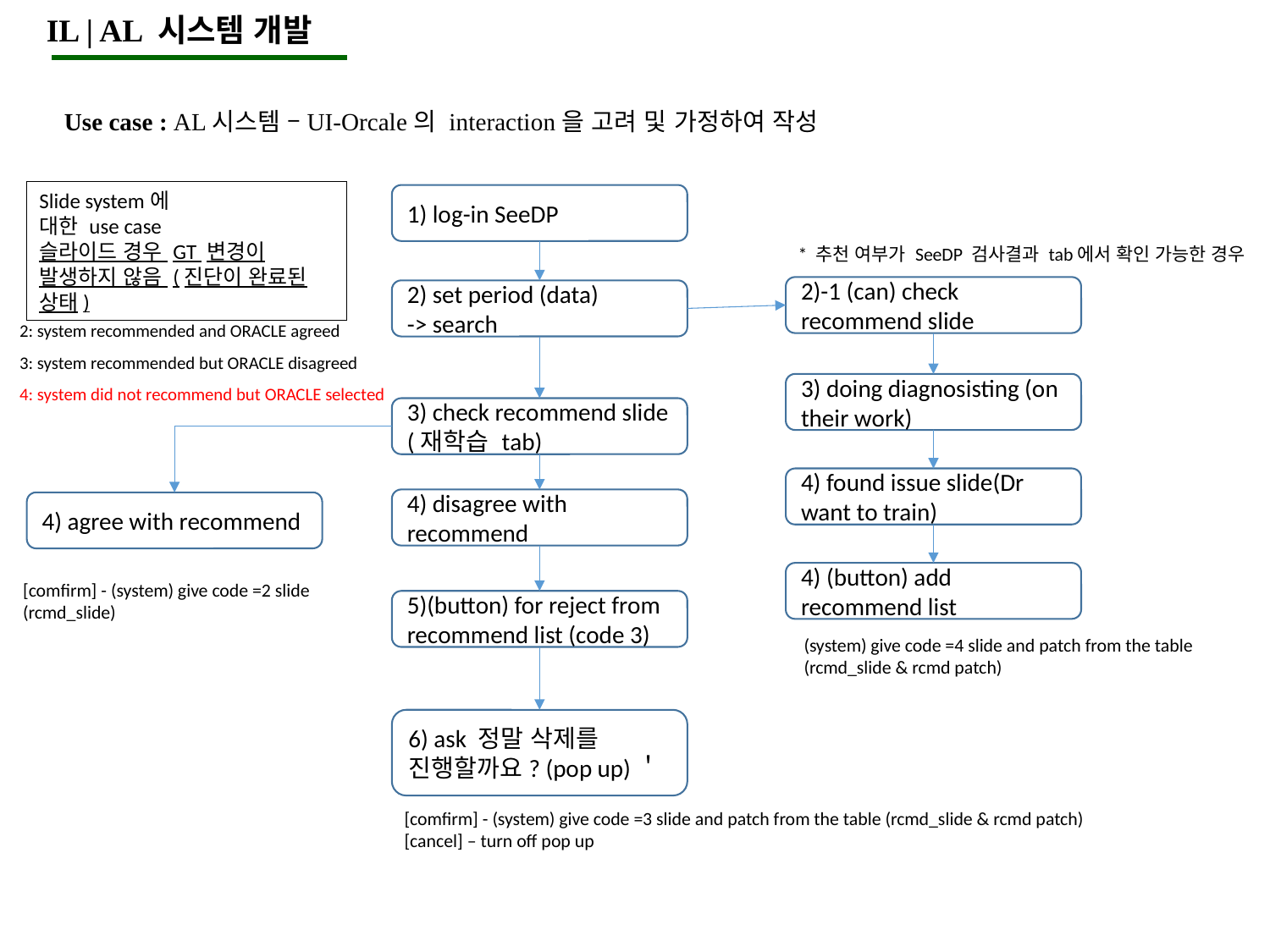

IL | AL 시스템 개발
Use case : AL시스템 –UI-Orcale의 interaction을 고려 및 가정하여 작성
Slide system에
대한 use case
슬라이드 경우 GT 변경이 발생하지 않음 (진단이 완료된 상태)
1) log-in SeeDP
* 추천 여부가 SeeDP 검사결과 tab에서 확인 가능한 경우
2)-1 (can) check recommend slide
2) set period (data)
-> search
2: system recommended and ORACLE agreed
3: system recommended but ORACLE disagreed
4: system did not recommend but ORACLE selected
3) doing diagnosisting (on their work)
3) check recommend slide
(재학습 tab)
4) found issue slide(Dr want to train)
4) disagree with recommend
4) agree with recommend
4) (button) add recommend list
[comfirm] - (system) give code =2 slide (rcmd_slide)
5)(button) for reject from recommend list (code 3)
(system) give code =4 slide and patch from the table (rcmd_slide & rcmd patch)
6) ask 정말 삭제를 진행할까요? (pop up)＇
[comfirm] - (system) give code =3 slide and patch from the table (rcmd_slide & rcmd patch)
[cancel] – turn off pop up